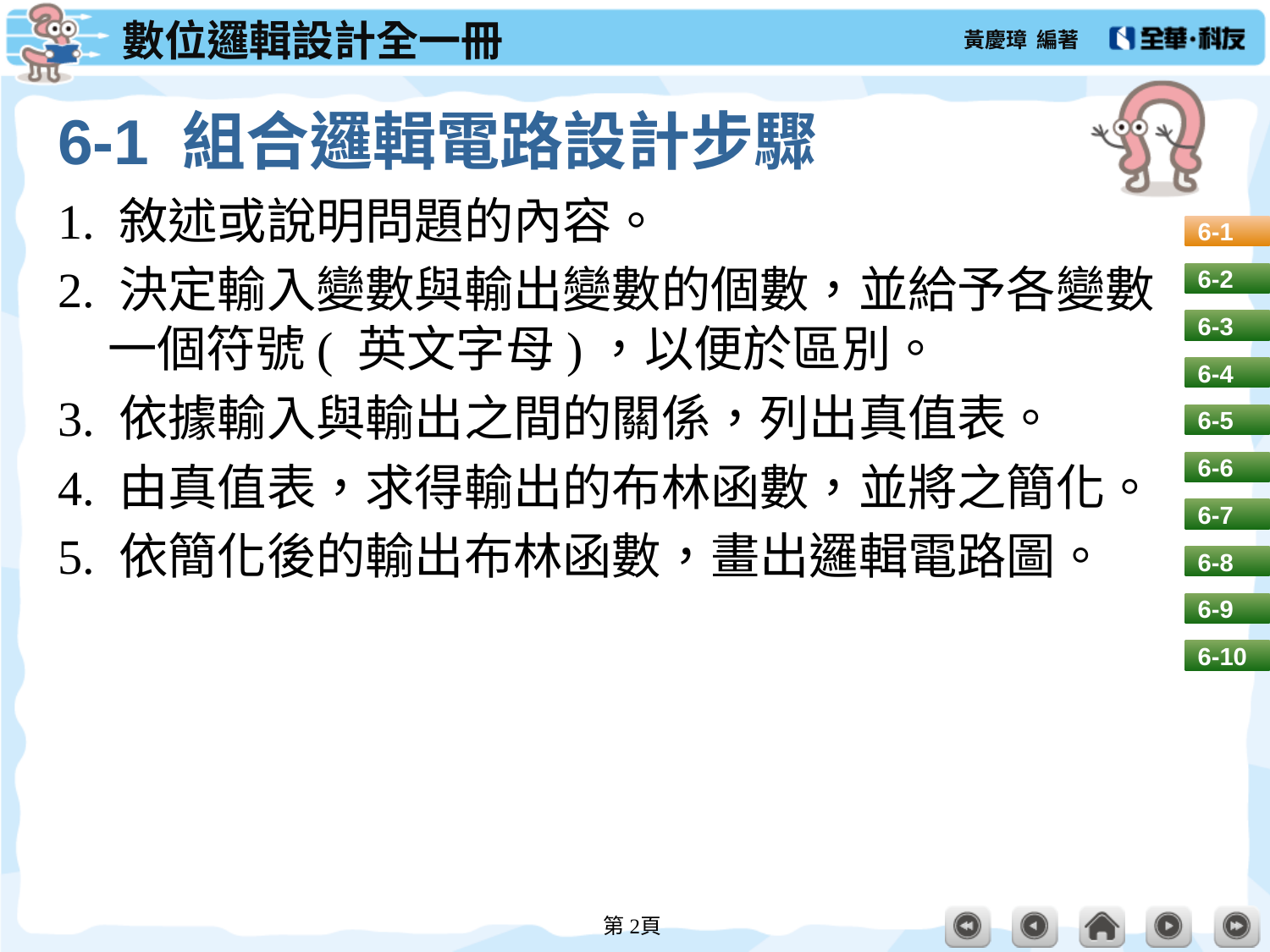

# 6-1 組合邏輯電路設計步驟
1. 敘述或說明問題的內容。
2. 決定輸入變數與輸出變數的個數，並給予各變數一個符號( 英文字母)，以便於區別。
3. 依據輸入與輸出之間的關係，列出真值表。
4. 由真值表，求得輸出的布林函數，並將之簡化。
5. 依簡化後的輸出布林函數，畫出邏輯電路圖。